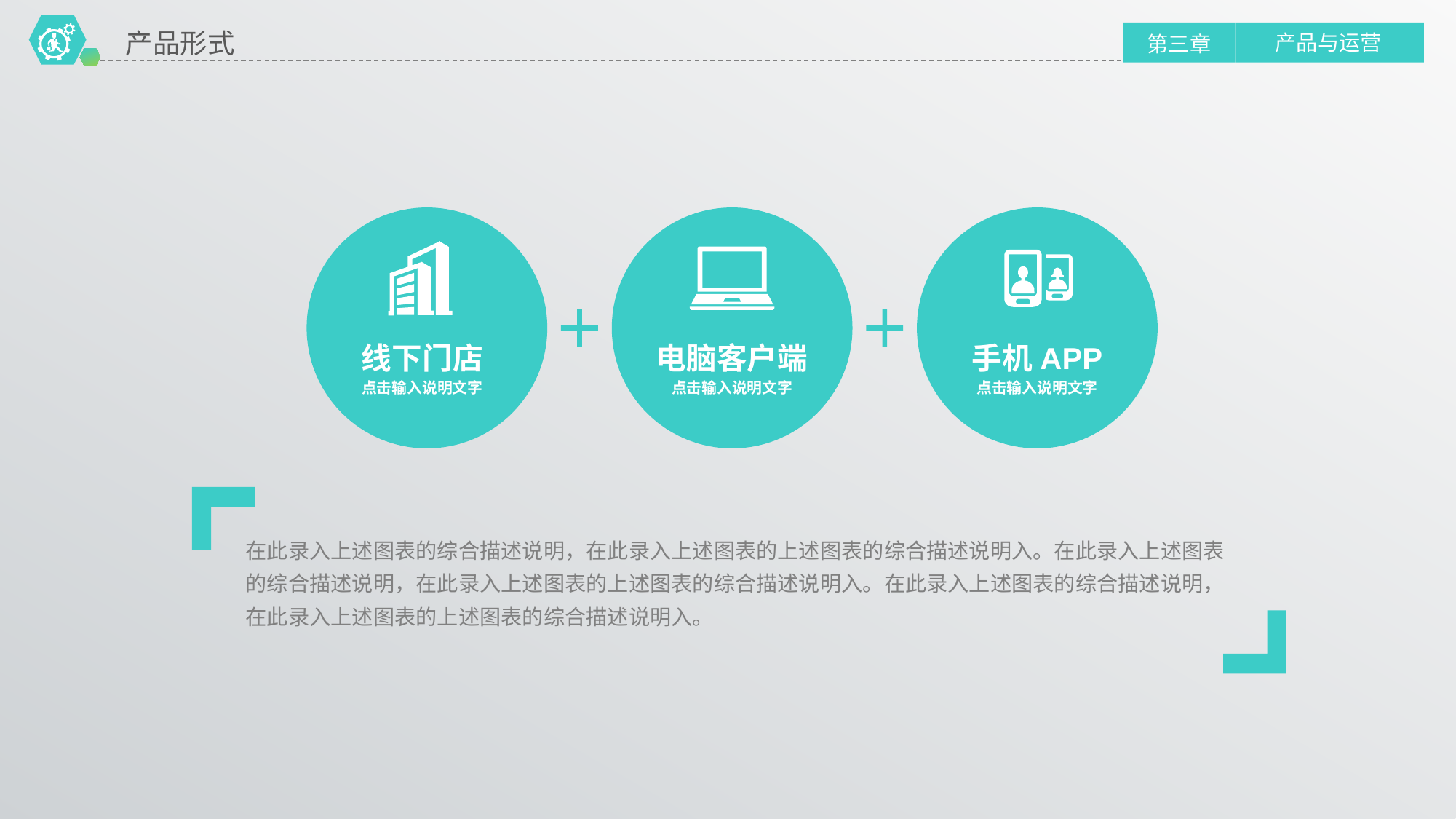

产品形式

产品与运营
第三章

线下门店
电脑客户端
手机APP
点击输入说明文字
点击输入说明文字
点击输入说明文字

在此录入上述图表的综合描述说明，在此录入上述图表的上述图表的综合描述说明入。在此录入上述图表的综合描述说明，在此录入上述图表的上述图表的综合描述说明入。在此录入上述图表的综合描述说明，在此录入上述图表的上述图表的综合描述说明入。

延时符